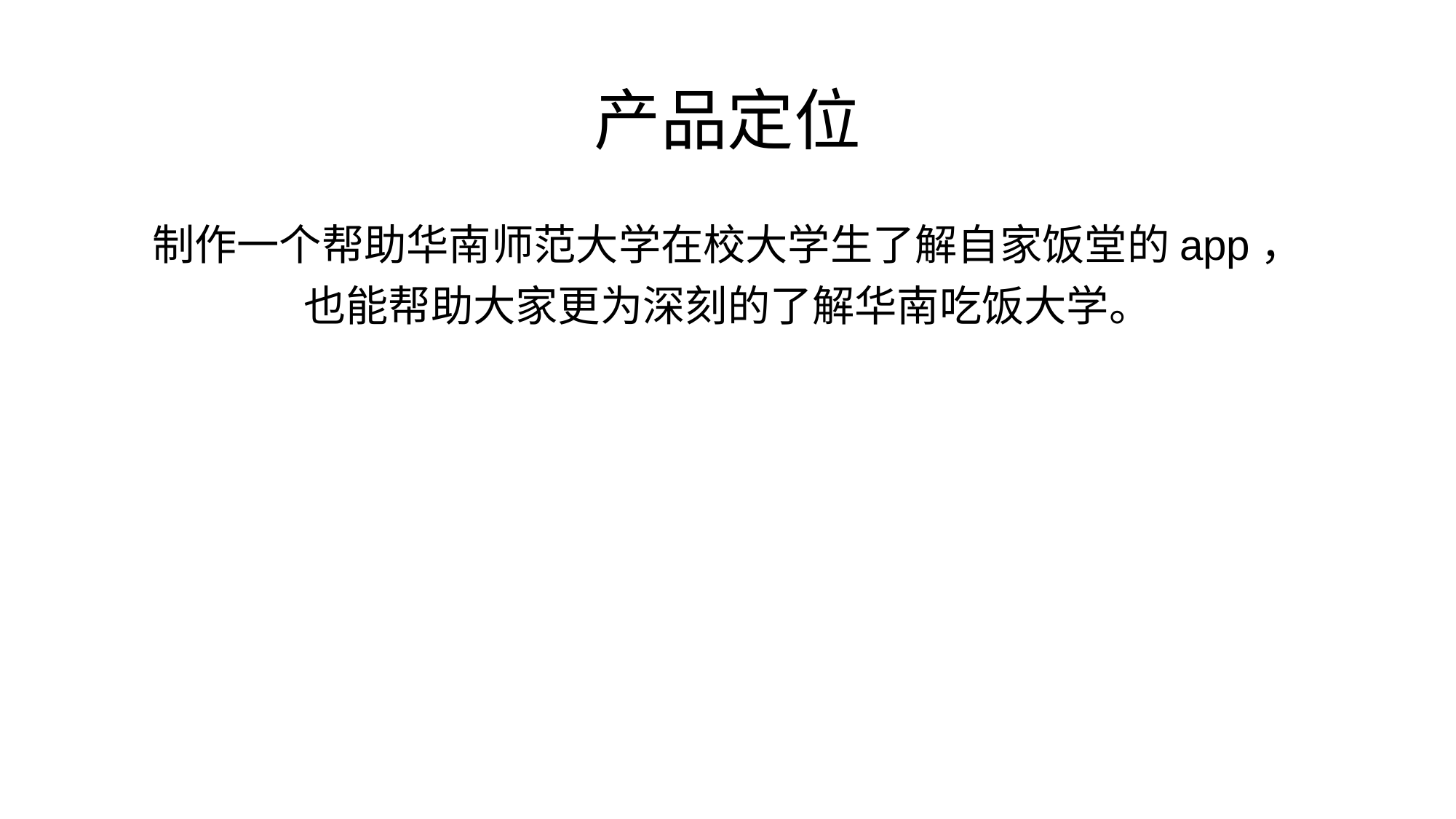

# 产品定位
制作一个帮助华南师范大学在校大学生了解自家饭堂的app，
也能帮助大家更为深刻的了解华南吃饭大学。